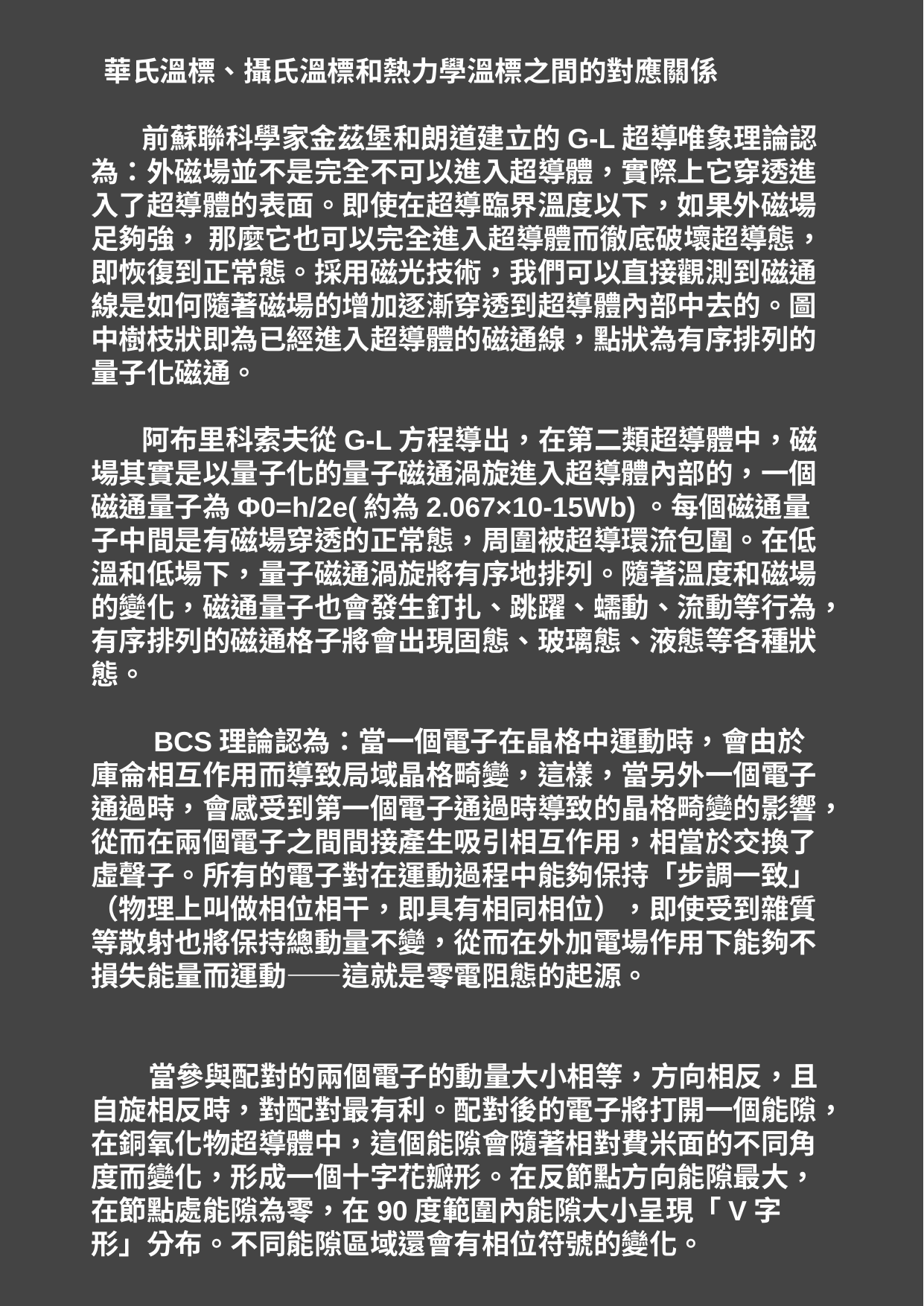

華氏溫標、攝氏溫標和熱力學溫標之間的對應關係

       前蘇聯科學家金茲堡和朗道建立的G-L超導唯象理論認為：外磁場並不是完全不可以進入超導體，實際上它穿透進入了超導體的表面。即使在超導臨界溫度以下，如果外磁場足夠強， 那麼它也可以完全進入超導體而徹底破壞超導態，即恢復到正常態。採用磁光技術，我們可以直接觀測到磁通線是如何隨著磁場的增加逐漸穿透到超導體內部中去的。圖中樹枝狀即為已經進入超導體的磁通線，點狀為有序排列的量子化磁通。

       阿布里科索夫從G-L方程導出，在第二類超導體中，磁場其實是以量子化的量子磁通渦旋進入超導體內部的，一個磁通量子為Φ0=h/2e(約為2.067×10-15Wb)。每個磁通量子中間是有磁場穿透的正常態，周圍被超導環流包圍。在低溫和低場下，量子磁通渦旋將有序地排列。隨著溫度和磁場的變化，磁通量子也會發生釘扎、跳躍、蠕動、流動等行為，有序排列的磁通格子將會出現固態、玻璃態、液態等各種狀態。

        BCS理論認為：當一個電子在晶格中運動時，會由於庫侖相互作用而導致局域晶格畸變，這樣，當另外一個電子通過時，會感受到第一個電子通過時導致的晶格畸變的影響，從而在兩個電子之間間接產生吸引相互作用，相當於交換了虛聲子。所有的電子對在運動過程中能夠保持「步調一致」（物理上叫做相位相干，即具有相同相位），即使受到雜質等散射也將保持總動量不變，從而在外加電場作用下能夠不損失能量而運動——這就是零電阻態的起源。

        當參與配對的兩個電子的動量大小相等，方向相反，且自旋相反時，對配對最有利。配對後的電子將打開一個能隙，在銅氧化物超導體中，這個能隙會隨著相對費米面的不同角度而變化，形成一個十字花瓣形。在反節點方向能隙最大，在節點處能隙為零，在90度範圍內能隙大小呈現「V字形」分布。不同能隙區域還會有相位符號的變化。